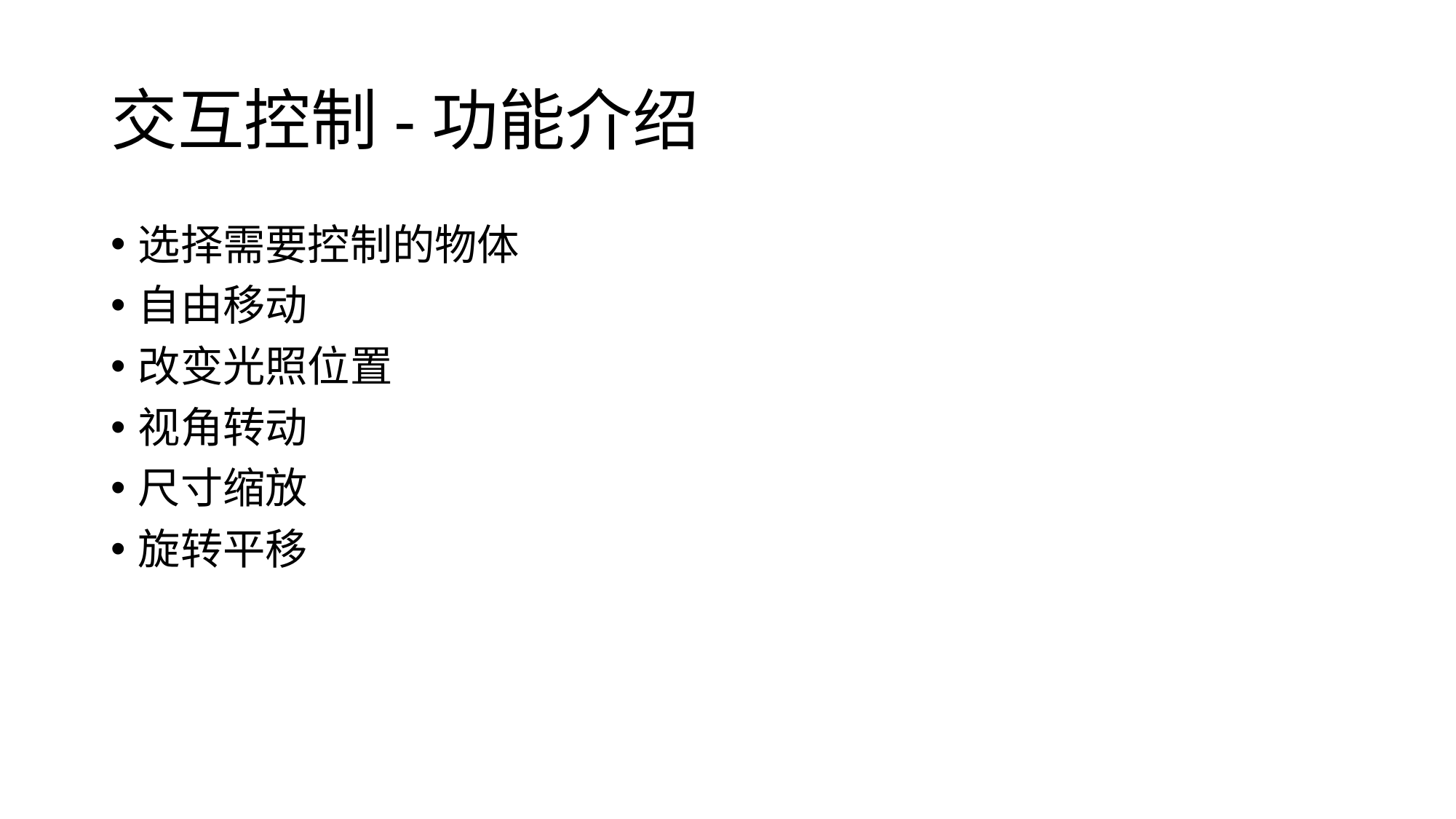

# 交互控制-功能介绍
选择需要控制的物体
自由移动
改变光照位置
视角转动
尺寸缩放
旋转平移